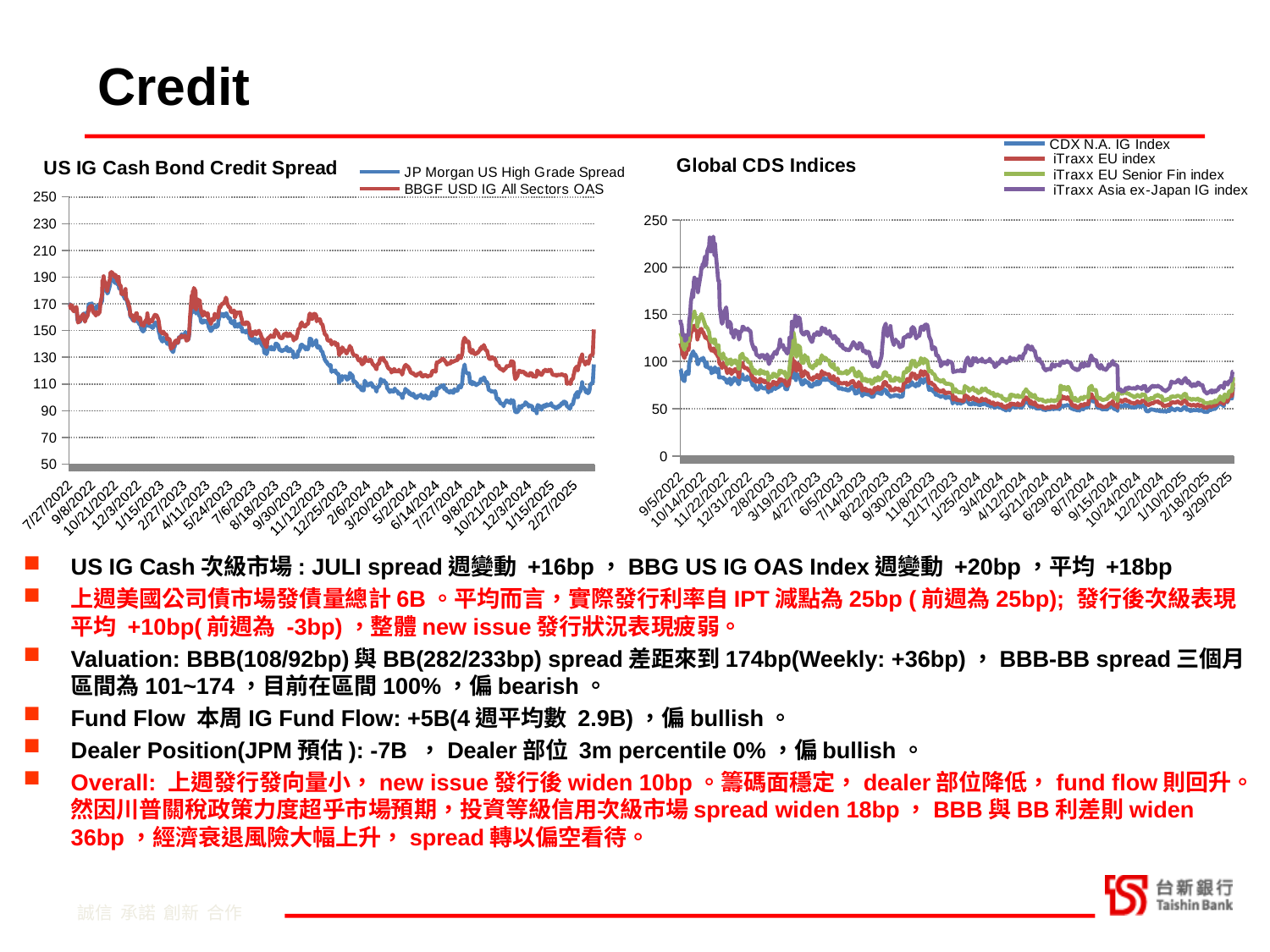

# Credit

### Chart: Global CDS Indices

| Category | CDX N.A. IG Index |  iTraxx EU index |  iTraxx EU Senior Fin index |  iTraxx Asia ex-Japan IG index |
|---|---|---|---|---|
| 45751 | 72.916 | 77.288 | 83.66 | 89.185 |
| 45750 | 66.736 | 68.829 | 73.298 | 89.185 |
| 45749 | 60.823 | 63.596 | 68.62 | 83.637 |
| 45748 | 60.995 | 63.27 | 68.47 | 83.167 |
| 45747 | 61.422 | 63.807 | 69.34 | 79.188 |
| 45744 | 61.224 | 62.301 | 68.064 | 79.188 |
| 45743 | 59.191 | 60.854 | 65.724 | 77.852 |
| 45742 | 57.953 | 58.746 | 63.389 | 75.667 |
| 45741 | 56.89 | 57.569 | 62.061 | 76.188 |
| 45740 | 57.122 | 58.386 | 63.184 | 76.575 |
| 45737 | 59.571 | 60.184 | 65.174 | 78.143 |
| 45736 | 58.139 | 58.758 | 64.07 | 75.813 |
| 45735 | 52.4 | 54.99 | 58.274 | 71.688 |
| 45734 | 54.231 | 55.838 | 59.107 | 73.263 |
| 45733 | 53.965 | 56.236 | 59.739 | 74.071 |
| 45730 | 55.133 | 57.198 | 61.023 | 74.083 |
| 45729 | 57.29 | 58.87 | 63.396 | 73.462 |
| 45728 | 55.495 | 56.308 | 60.167 | 72.538 |
| 45727 | 55.473 | 57.349 | 60.833 | 72.75 |
| 45726 | 54.618 | 56.188 | 59.741 | 70.417 |
| 45723 | 51.503 | 54.92 | 57.65 | 69.472 |
| 45722 | 52.074 | 54.157 | 56.984 | 68.328 |
| 45721 | 49.783 | 53.878 | 57.374 | 68.938 |
| 45720 | 49.776 | 55.05 | 58.848 | 69.298 |
| 45719 | 50.285 | 53.118 | 56.781 | 67.632 |
| 45716 | 49.333 | 53.772 | 57.367 | 69.4 |
| 45715 | 50.128 | 53.097 | 56.836 | 67.292 |
| 45714 | 48.636 | 51.858 | 55.946 | 67.357 |
| 45713 | 48.637 | 53.185 | 57.122 | 69.321 |
| 45712 | 48.745 | 52.751 | 56.667 | 68.191 |
| 45709 | 48.486 | 52.316 | 56.167 | 67.312 |
| 45708 | 46.799 | 52.237 | 56.055 | 67.197 |
| 45707 | 46.613 | 51.745 | 55.966 | 66.03 |
| 45706 | 46.549 | 50.83 | 55.586 | 66.063 |
| 45705 | 46.724 | 51.231 | 56.117 | 67.167 |
| 45702 | 46.724 | 51.194 | 56.123 | 68.55 |
| 45701 | 46.917 | 51.535 | 56.484 | 70.855 |
| 45700 | 47.616 | 52.755 | 58.156 | 71.864 |
| 45699 | 47.959 | 53.142 | 58.614 | 74.893 |
| 45698 | 48.006 | 53.175 | 58.642 | 75.295 |
| 45695 | 48.576 | 53.806 | 59.563 | 74.958 |
| 45694 | 48.02 | 52.73 | 58.476 | 76.045 |
| 45693 | 47.853 | 53.598 | 59.619 | 77.47 |
| 45692 | 48.066 | 53.936 | 60.036 | 76.429 |
| 45691 | 48.931 | 54.57 | 60.793 | 77.842 |
| 45688 | 48.488 | 53.06 | 59.601 | 74.5 |
| 45687 | 48.091 | 53.074 | 59.631 | 74.5 |
| 45686 | 48.453 | 53.702 | 60.192 | 74.5 |
| 45685 | 48.22 | 53.84 | 60.088 | 74.5 |
| 45684 | 48.728 | 54.395 | 60.724 | 76.25 |
| 45681 | 48.017 | 53.221 | 59.357 | 73.708 |
| 45680 | 47.712 | 53.469 | 59.594 | 75.364 |
| 45679 | 48.219 | 53.448 | 59.719 | 74.794 |
| 45678 | 47.47 | 54.127 | 60.522 | 75.557 |
| 45677 | 48.857 | 54.363 | 60.766 | 77.699 |
| 45674 | 48.857 | 54.594 | 60.951 | 79.78 |
| 45673 | 49.316 | 55.468 | 61.827 | 77.345 |
| 45672 | 48.736 | 56.006 | 61.939 | 79.311 |
| 45671 | 50.854 | 58.463 | 65.005 | 80.153 |
| 45670 | 51.792 | 59.164 | 66.007 | 82.667 |
| 45667 | 51.585 | 58.386 | 65.211 | 80.333 |
| 45666 | 50.426 | 57.304 | 63.911 | 80.027 |
| 45665 | 49.904 | 57.446 | 63.767 | 78.208 |
| 45664 | 49.426 | 55.591 | 61.795 | 77.042 |
| 45663 | 48.467 | 55.026 | 61.235 | 76.754 |
| 45660 | 48.693 | 56.674 | 63.402 | 78.109 |
| 45659 | 49.364 | 56.265 | 63.013 | 80.415 |
| 45658 | 49.877 | 57.553 | 63.719 | 80.574 |
| 45657 | 49.877 | 57.553 | 63.719 | 80.574 |
| 45656 | 50.263 | 57.683 | 63.92 | 79.357 |
| 45653 | 49.211 | 56.397 | 62.609 | 77.89 |
| 45652 | 48.254 | 56.538 | 62.711 | 77.804 |
| 45651 | 48.708 | 56.538 | 62.711 | 77.804 |
| 45650 | 48.708 | 56.538 | 62.711 | 77.804 |
| 45649 | 49.634 | 57.018 | 63.265 | 77.443 |
| 45646 | 49.31 | 56.518 | 62.672 | 78.925 |
| 45645 | 51.439 | 56.596 | 62.87 | 76.623 |
| 45644 | 50.396 | 54.108 | 60.677 | 74.816 |
| 45643 | 47.764 | 54.086 | 60.496 | 72.417 |
| 45642 | 47.573 | 53.737 | 60.048 | 71.688 |
| 45639 | 47.903 | 54.189 | 60.481 | 70.103 |
| 45638 | 47.516 | 53.386 | 59.561 | 69.542 |
| 45637 | 46.823 | 53.08 | 59.157 | 69.782 |
| 45636 | 47.33 | 53.545 | 59.646 | 68.566 |
| 45635 | 47.541 | 53.137 | 58.953 | 69.252 |
| 45632 | 47.063 | 52.993 | 58.766 | 70.0 |
| 45631 | 47.287 | 53.78 | 59.668 | 70.373 |
| 45630 | 47.552 | 55.243 | 61.9 | 71.076 |
| 45629 | 47.506 | 56.374 | 63.323 | 71.828 |
| 45628 | 47.276 | 56.379 | 63.417 | 72.574 |
| 45625 | 47.59 | 55.954 | 62.905 | 73.292 |
| 45624 | 48.121 | 57.329 | 64.002 | 73.903 |
| 45623 | 48.121 | 57.722 | 64.686 | 74.4 |
| 45622 | 48.172 | 58.009 | 64.611 | 73.844 |
| 45621 | 47.939 | 57.296 | 63.758 | 73.301 |
| 45618 | 48.523 | 57.553 | 63.721 | 73.907 |
| 45617 | 48.771 | 56.815 | 62.296 | 73.999 |
| 45616 | 49.006 | 56.587 | 61.853 | 73.17 |
| 45615 | 48.921 | 55.862 | 60.947 | 73.64 |
| 45614 | 49.061 | 55.593 | 60.642 | 74.293 |
| 45611 | 49.474 | 56.05 | 61.418 | 72.892 |
| 45610 | 49.034 | 54.776 | 59.982 | 71.978 |
| 45609 | 48.36 | 54.616 | 59.827 | 71.562 |
| 45608 | 48.072 | 55.0 | 60.431 | 70.593 |
| 45607 | 47.171 | 53.776 | 59.211 | 69.774 |
| 45604 | 47.171 | 54.805 | 60.601 | 68.365 |
| 45603 | 47.99 | 54.909 | 60.72 | 69.736 |
| 45602 | 48.902 | 56.574 | 62.509 | 71.45 |
| 45601 | 51.653 | 57.995 | 64.423 | 74.313 |
| 45600 | 53.84 | 58.575 | 64.946 | 73.821 |
| 45597 | 53.047 | 58.207 | 64.85 | 73.786 |
| 45596 | 53.83 | 58.568 | 65.445 | 70.864 |
| 45595 | 52.699 | 57.418 | 64.094 | 70.864 |
| 45594 | 52.169 | 56.808 | 63.301 | 71.772 |
| 45593 | 52.022 | 56.426 | 62.741 | 72.24 |
| 45590 | 52.933 | 56.794 | 63.348 | 72.247 |
| 45589 | 52.546 | 57.313 | 64.154 | 72.56 |
| 45588 | 53.329 | 57.968 | 64.655 | 73.479 |
| 45587 | 52.319 | 57.22 | 64.069 | 72.75 |
| 45586 | 51.944 | 56.6 | 63.373 | 71.276 |
| 45583 | 51.16 | 55.269 | 61.926 | 71.369 |
| 45582 | 51.384 | 55.501 | 62.41 | 71.779 |
| 45581 | 51.202 | 56.311 | 63.503 | 71.94 |
| 45580 | 51.554 | 56.14 | 63.434 | 71.5 |
| 45579 | 51.698 | 55.982 | 63.693 | 71.5 |
| 45576 | 51.698 | 56.718 | 64.566 | 71.709 |
| 45575 | 52.259 | 57.154 | 64.942 | 71.709 |
| 45574 | 52.27 | 57.545 | 65.529 | 72.483 |
| 45573 | 52.857 | 58.405 | 66.256 | 72.662 |
| 45572 | 53.75 | 58.162 | 65.933 | 70.997 |
| 45569 | 52.746 | 58.58 | 66.323 | 72.201 |
| 45568 | 54.062 | 59.924 | 68.065 | 71.588 |
| 45567 | 53.422 | 59.622 | 67.657 | 70.695 |
| 45566 | 54.327 | 59.821 | 68.237 | 68.766 |
| 45565 | 52.768 | 58.879 | 67.148 | 68.766 |
| 45562 | 52.552 | 57.278 | 65.625 | 68.625 |
| 45561 | 52.296 | 57.637 | 66.058 | 68.251 |
| 45560 | 53.216 | 58.967 | 67.276 | 70.184 |
| 45559 | 52.652 | 58.932 | 67.432 | 70.45 |
| 45558 | 52.842 | 58.923 | 66.951 | 70.958 |
| 45555 | 52.267 | 58.289 | 65.478 | 70.0 |
| 45554 | 47.708 | 50.91 | 58.225 | 94.35 |
| 45553 | 49.096 | 53.181 | 60.71 | 96.216 |
| 45552 | 49.517 | 52.664 | 60.203 | 96.216 |
| 45551 | 49.357 | 53.629 | 61.205 | 96.646 |
| 45548 | 49.877 | 53.599 | 61.058 | 96.55 |
| 45547 | 50.797 | 55.466 | 63.181 | 98.846 |
| 45546 | 51.838 | 58.215 | 66.249 | 100.776 |
| 45545 | 52.972 | 56.805 | 64.592 | 98.753 |
| 45544 | 51.618 | 55.493 | 63.37 | 98.038 |
| 45541 | 54.021 | 56.07 | 63.968 | 95.478 |
| 45540 | 51.59 | 55.196 | 62.715 | 95.27 |
| 45539 | 51.999 | 54.454 | 62.121 | 97.198 |
| 45538 | 52.128 | 54.361 | 62.352 | 94.583 |
| 45537 | 49.286 | 52.538 | 60.184 | 93.257 |
| 45534 | 49.286 | 52.483 | 60.29 | 91.084 |
| 45533 | 49.608 | 51.931 | 59.716 | 92.028 |
| 45532 | 49.881 | 52.132 | 59.84 | 92.544 |
| 45531 | 49.207 | 51.708 | 59.26 | 92.277 |
| 45530 | 49.483 | 52.044 | 59.49 | 91.902 |
| 45527 | 49.202 | 52.044 | 59.49 | 95.212 |
| 45526 | 51.194 | 53.362 | 60.907 | 96.563 |
| 45525 | 50.54 | 53.392 | 60.803 | 94.75 |
| 45524 | 51.166 | 53.989 | 61.588 | 92.56 |
| 45523 | 50.765 | 53.091 | 60.543 | 93.563 |
| 45520 | 50.986 | 54.062 | 61.924 | 95.2 |
| 45519 | 52.235 | 55.542 | 62.984 | 98.25 |
| 45518 | 55.345 | 59.217 | 67.618 | 101.071 |
| 45517 | 57.501 | 61.586 | 69.993 | 101.682 |
| 45516 | 59.395 | 61.298 | 69.791 | 101.568 |
| 45513 | 57.702 | 61.9 | 70.186 | 101.07 |
| 45512 | 57.745 | 61.621 | 70.091 | 103.8 |
| 45511 | 61.078 | 61.916 | 70.313 | 101.335 |
| 45510 | 60.071 | 65.352 | 74.361 | 105.45 |
| 45509 | 61.07 | 65.176 | 73.701 | 106.611 |
| 45506 | 58.118 | 63.544 | 72.277 | 99.2 |
| 45505 | 54.639 | 58.525 | 66.579 | 95.75 |
| 45504 | 51.696 | 54.67 | 61.756 | 95.527 |
| 45503 | 52.673 | 55.436 | 62.631 | 96.495 |
| 45502 | 51.743 | 55.002 | 62.602 | 95.5 |
| 45499 | 51.079 | 54.416 | 62.169 | 97.072 |
| 45498 | 52.269 | 55.099 | 62.867 | 98.917 |
| 45497 | 51.556 | 54.599 | 62.644 | 95.602 |
| 45496 | 49.583 | 53.351 | 61.065 | 94.396 |
| 45495 | 49.202 | 52.867 | 60.192 | 96.518 |
| 45492 | 50.777 | 54.372 | 61.893 | 97.6 |
| 45491 | 50.496 | 53.696 | 61.208 | 95.547 |
| 45490 | 49.129 | 53.109 | 60.644 | 93.06 |
| 45489 | 47.999 | 52.217 | 59.34 | 93.123 |
| 45488 | 48.534 | 51.184 | 58.254 | 91.248 |
| 45485 | 48.243 | 51.03 | 58.199 | 91.076 |
| 45484 | 48.651 | 52.316 | 59.629 | 91.09 |
| 45483 | 48.886 | 52.649 | 60.015 | 92.472 |
| 45482 | 49.45 | 53.708 | 61.69 | 91.557 |
| 45481 | 49.014 | 52.097 | 58.721 | 92.273 |
| 45478 | 49.741 | 54.129 | 61.656 | 93.332 |
| 45477 | 50.042 | 53.494 | 61.126 | 94.186 |
| 45476 | 50.042 | 54.376 | 62.308 | 95.276 |
| 45475 | 50.712 | 57.233 | 66.406 | 97.255 |
| 45474 | 52.362 | 57.906 | 67.176 | 99.022 |
| 45471 | 53.473 | 61.121 | 71.976 | 99.022 |
| 45470 | 53.38 | 62.35 | 73.094 | 99.519 |
| 45469 | 54.042 | 62.149 | 72.852 | 99.796 |
| 45468 | 53.931 | 61.08 | 71.361 | 100.657 |
| 45467 | 53.207 | 60.221 | 70.057 | 100.003 |
| 45464 | 53.24 | 62.32 | 73.135 | 98.933 |
| 45463 | 53.343 | 61.042 | 70.873 | 98.504 |
| 45462 | 52.22 | 62.116 | 72.422 | 98.761 |
| 45461 | 52.22 | 60.781 | 70.426 | 100.3 |
| 45460 | 53.011 | 62.984 | 73.007 | 99.868 |
| 45457 | 53.699 | 63.835 | 74.605 | 98.75 |
| 45456 | 50.917 | 56.538 | 66.088 | 95.498 |
| 45455 | 49.348 | 53.173 | 61.265 | 96.75 |
| 45454 | 50.599 | 55.174 | 63.849 | 96.03 |
| 45453 | 50.067 | 52.832 | 60.728 | 96.572 |
| 45450 | 50.07 | 51.375 | 58.44 | 96.572 |
| 45449 | 50.348 | 51.887 | 58.708 | 96.543 |
| 45448 | 49.825 | 51.748 | 58.519 | 95.793 |
| 45447 | 50.686 | 52.511 | 59.024 | 94.689 |
| 45446 | 49.489 | 51.443 | 57.862 | 95.214 |
| 45443 | 49.874 | 52.54 | 59.108 | 97.3 |
| 45442 | 50.676 | 52.184 | 58.662 | 96.0 |
| 45441 | 50.794 | 52.718 | 59.414 | 93.3 |
| 45440 | 49.904 | 51.151 | 58.093 | 91.566 |
| 45439 | 49.25 | 51.07 | 58.157 | 92.12 |
| 45436 | 49.25 | 51.07 | 58.157 | 92.353 |
| 45435 | 50.478 | 51.675 | 58.783 | 91.37 |
| 45434 | 49.613 | 51.082 | 58.139 | 92.098 |
| 45433 | 48.898 | 50.749 | 57.673 | 91.768 |
| 45432 | 48.542 | 50.394 | 57.446 | 90.518 |
| 45429 | 48.895 | 51.049 | 58.147 | 92.479 |
| 45428 | 49.392 | 50.984 | 57.984 | 93.346 |
| 45427 | 49.005 | 51.026 | 57.922 | 97.0 |
| 45426 | 50.365 | 52.747 | 59.89 | 97.0 |
| 45425 | 50.87 | 52.512 | 59.624 | 98.375 |
| 45422 | 50.478 | 52.654 | 59.886 | 100.525 |
| 45421 | 50.152 | 52.454 | 59.437 | 103.142 |
| 45420 | 50.364 | 52.479 | 59.478 | 102.463 |
| 45419 | 50.234 | 52.179 | 59.473 | 100.771 |
| 45418 | 50.111 | 53.4 | 60.739 | 101.333 |
| 45415 | 50.449 | 53.4 | 60.739 | 105.703 |
| 45414 | 51.647 | 55.226 | 62.947 | 108.274 |
| 45413 | 53.003 | 56.815 | 64.713 | 111.691 |
| 45412 | 53.764 | 55.901 | 63.718 | 111.691 |
| 45411 | 51.72 | 54.758 | 62.575 | 111.854 |
| 45408 | 51.962 | 55.398 | 62.739 | 116.013 |
| 45407 | 53.535 | 58.014 | 65.63 | 114.892 |
| 45406 | 53.348 | 57.03 | 64.883 | 112.571 |
| 45405 | 52.432 | 55.499 | 63.086 | 113.625 |
| 45404 | 54.213 | 58.453 | 66.312 | 115.374 |
| 45401 | 56.828 | 60.276 | 68.253 | 117.148 |
| 45400 | 57.468 | 59.986 | 68.206 | 113.55 |
| 45399 | 57.963 | 61.653 | 69.924 | 114.998 |
| 45398 | 57.842 | 62.056 | 70.641 | 115.036 |
| 45397 | 57.365 | 60.396 | 68.939 | 109.75 |
| 45394 | 54.587 | 58.741 | 67.154 | 107.792 |
| 45393 | 52.78 | 56.653 | 64.425 | 105.75 |
| 45392 | 53.011 | 55.03 | 62.604 | 103.1 |
| 45391 | 50.879 | 54.484 | 62.671 | 103.3 |
| 45390 | 51.202 | 54.058 | 62.347 | 104.855 |
| 45387 | 52.685 | 54.682 | 63.305 | 105.606 |
| 45386 | 53.718 | 53.551 | 62.304 | 103.75 |
| 45385 | 52.112 | 54.844 | 63.707 | 103.75 |
| 45384 | 52.719 | 55.937 | 64.386 | 102.7 |
| 45383 | 52.035 | 54.236 | 63.082 | 102.083 |
| 45380 | 51.274 | 54.236 | 63.082 | 102.083 |
| 45379 | 51.274 | 54.236 | 63.082 | 102.083 |
| 45378 | 51.279 | 54.971 | 64.122 | 103.234 |
| 45377 | 53.049 | 55.16 | 64.662 | 102.783 |
| 45376 | 52.517 | 54.881 | 64.35 | 103.234 |
| 45373 | 52.292 | 55.516 | 64.988 | 101.518 |
| 45372 | 50.827 | 53.353 | 62.179 | 100.625 |
| 45371 | 51.315 | 55.521 | 64.798 | 104.75 |
| 45370 | 48.246 | 52.266 | 59.618 | 100.792 |
| 45369 | 49.139 | 52.61 | 59.618 | 100.607 |
| 45366 | 49.949 | 53.201 | 60.268 | 100.482 |
| 45365 | 49.32 | 52.004 | 59.093 | 98.395 |
| 45364 | 48.147 | 50.761 | 58.352 | 99.375 |
| 45363 | 48.475 | 51.735 | 59.633 | 100.285 |
| 45362 | 49.55 | 52.641 | 60.749 | 100.436 |
| 45359 | 49.648 | 51.919 | 60.188 | 100.079 |
| 45358 | 50.08 | 52.701 | 61.074 | 102.614 |
| 45357 | 50.745 | 53.552 | 62.316 | 102.992 |
| 45356 | 51.687 | 54.772 | 63.79 | 102.029 |
| 45355 | 51.054 | 53.865 | 63.089 | 101.2 |
| 45352 | 51.492 | 54.888 | 64.068 | 97.6 |
| 45351 | 52.193 | 55.189 | 64.126 | 98.775 |
| 45350 | 53.025 | 55.654 | 64.908 | 98.513 |
| 45349 | 51.907 | 55.602 | 65.254 | 97.8 |
| 45348 | 52.49 | 55.103 | 64.343 | 95.787 |
| 45345 | 51.492 | 53.991 | 63.157 | 94.25 |
| 45344 | 50.822 | 54.265 | 63.684 | 95.792 |
| 45343 | 52.76 | 56.162 | 66.234 | 98.036 |
| 45342 | 52.945 | 56.735 | 66.943 | 98.737 |
| 45341 | 53.029 | 55.702 | 65.934 | 99.545 |
| 45338 | 53.029 | 55.918 | 66.218 | 100.002 |
| 45337 | 52.336 | 56.675 | 67.139 | 101.935 |
| 45336 | 53.931 | 57.557 | 68.153 | 103.051 |
| 45335 | 55.111 | 58.266 | 68.475 | 100.625 |
| 45334 | 53.489 | 57.335 | 67.566 | 100.625 |
| 45331 | 54.136 | 58.81 | 69.455 | 100.625 |
| 45330 | 55.296 | 59.813 | 70.577 | 100.15 |
| 45329 | 55.465 | 60.232 | 71.686 | 99.2 |
| 45328 | 55.705 | 59.148 | 70.418 | 99.583 |
| 45327 | 55.224 | 59.493 | 70.035 | 100.644 |
| 45324 | 54.604 | 58.953 | 69.306 | 100.144 |
| 45323 | 55.11 | 61.0 | 71.581 | 103.249 |
| 45322 | 56.527 | 60.195 | 70.273 | 100.188 |
| 45321 | 54.161 | 58.3 | 67.421 | 101.396 |
| 45320 | 53.853 | 58.593 | 67.819 | 101.5 |
| 45317 | 54.187 | 57.639 | 66.605 | 100.776 |
| 45316 | 54.595 | 58.336 | 67.484 | 99.643 |
| 45315 | 55.883 | 59.126 | 68.163 | 99.667 |
| 45314 | 55.658 | 60.744 | 70.105 | 101.563 |
| 45313 | 55.114 | 59.111 | 68.701 | 103.5 |
| 45310 | 54.693 | 59.975 | 69.473 | 100.231 |
| 45309 | 55.452 | 60.998 | 70.577 | 103.125 |
| 45308 | 56.611 | 62.422 | 72.594 | 103.79 |
| 45307 | 55.946 | 60.493 | 70.737 | 99.57 |
| 45306 | 54.722 | 60.725 | 71.138 | 96.429 |
| 45303 | 54.722 | 59.626 | 69.984 | 95.889 |
| 45302 | 54.435 | 60.401 | 69.631 | 96.382 |
| 45301 | 55.243 | 59.614 | 68.638 | 100.997 |
| 45300 | 56.469 | 61.954 | 71.435 | 102.25 |
| 45299 | 56.898 | 62.55 | 71.884 | 104.323 |
| 45296 | 59.391 | 63.635 | 73.069 | 100.924 |
| 45295 | 59.972 | 63.549 | 72.923 | 99.346 |
| 45294 | 60.373 | 64.803 | 74.224 | 95.888 |
| 45293 | 58.368 | 61.55 | 71.23 | 89.792 |
| 45292 | 56.67 | 58.105 | 67.042 | 89.917 |
| 45289 | 56.67 | 58.105 | 67.042 | 89.917 |
| 45288 | 55.92 | 58.94 | 67.575 | 90.125 |
| 45287 | 55.28 | 58.679 | 67.226 | 91.56 |
| 45286 | 55.827 | 59.021 | 67.557 | 90.125 |
| 45285 | 56.161 | 59.021 | 67.557 | 90.125 |
| 45282 | 56.161 | 59.021 | 67.557 | 90.125 |
| 45281 | 55.215 | 60.184 | 68.796 | 90.578 |
| 45280 | 58.743 | 60.063 | 68.603 | 89.662 |
| 45279 | 56.827 | 59.28 | 68.176 | 89.858 |
| 45278 | 57.854 | 62.208 | 70.857 | 89.45 |
| 45275 | 57.526 | 60.833 | 69.135 | 89.307 |
| 45274 | 56.559 | 59.65 | 67.754 | 88.7 |
| 45273 | 55.478 | 64.428 | 72.989 | 96.04 |
| 45272 | 59.767 | 66.544 | 75.127 | 98.266 |
| 45271 | 61.378 | 66.922 | 75.523 | 99.483 |
| 45268 | 61.514 | 66.929 | 76.167 | 99.684 |
| 45267 | 62.393 | 66.993 | 76.275 | 100.137 |
| 45266 | 63.023 | 67.184 | 76.418 | 100.05 |
| 45265 | 62.618 | 67.178 | 76.468 | 101.042 |
| 45264 | 62.1 | 66.906 | 76.525 | 97.025 |
| 45261 | 61.21 | 66.219 | 76.292 | 98.33 |
| 45260 | 62.354 | 67.85 | 78.015 | 99.333 |
| 45259 | 62.983 | 66.739 | 77.264 | 98.048 |
| 45258 | 63.106 | 68.53 | 79.653 | 99.375 |
| 45257 | 63.733 | 69.771 | 80.566 | 97.917 |
| 45254 | 63.184 | 68.217 | 78.959 | 96.236 |
| 45253 | 62.6 | 67.771 | 78.661 | 95.01 |
| 45252 | 62.6 | 68.205 | 78.899 | 101.536 |
| 45251 | 63.835 | 69.206 | 80.231 | 99.309 |
| 45250 | 63.698 | 68.519 | 79.561 | 103.383 |
| 45247 | 64.473 | 69.905 | 80.957 | 107.062 |
| 45246 | 65.284 | 71.595 | 82.579 | 106.853 |
| 45245 | 65.32 | 70.908 | 81.378 | 106.761 |
| 45244 | 64.738 | 70.285 | 81.077 | 112.284 |
| 45243 | 67.489 | 74.138 | 85.391 | 114.512 |
| 45240 | 68.038 | 75.678 | 87.186 | 115.397 |
| 45239 | 70.518 | 75.745 | 87.059 | 113.75 |
| 45238 | 69.471 | 75.841 | 87.778 | 112.999 |
| 45237 | 69.742 | 77.597 | 89.732 | 118.414 |
| 45236 | 71.269 | 77.892 | 90.181 | 122.269 |
| 45233 | 69.901 | 77.209 | 89.448 | 126.703 |
| 45232 | 72.111 | 79.14 | 91.56 | 130.563 |
| 45231 | 75.947 | 83.406 | 95.792 | 135.531 |
| 45230 | 79.558 | 85.87 | 98.824 | 138.246 |
| 45229 | 81.213 | 88.241 | 101.255 | 139.309 |
| 45226 | 81.852 | 88.949 | 101.961 | 139.035 |
| 45225 | 80.9 | 89.561 | 103.063 | 138.938 |
| 45224 | 80.6 | 86.807 | 100.187 | 133.786 |
| 45223 | 77.185 | 85.28 | 97.982 | 134.055 |
| 45222 | 79.204 | 87.212 | 100.07 | 136.999 |
| 45219 | 81.268 | 89.975 | 103.714 | 136.999 |
| 45218 | 81.372 | 87.237 | 100.372 | 134.43 |
| 45217 | 78.142 | 85.504 | 98.586 | 129.563 |
| 45216 | 75.376 | 83.812 | 96.772 | 127.219 |
| 45215 | 74.677 | 83.916 | 96.79 | 127.437 |
| 45212 | 76.815 | 84.984 | 97.89 | 126.024 |
| 45211 | 74.788 | 81.493 | 94.48 | 124.499 |
| 45210 | 73.612 | 83.026 | 95.471 | 127.47 |
| 45209 | 74.353 | 82.649 | 95.312 | 129.321 |
| 45208 | 75.317 | 87.109 | 100.787 | 134.64 |
| 45205 | 75.317 | 85.808 | 99.635 | 136.708 |
| 45204 | 78.25 | 87.781 | 101.003 | 134.586 |
| 45203 | 76.818 | 85.886 | 98.496 | 135.688 |
| 45202 | 77.974 | 86.028 | 98.3 | 128.662 |
| 45201 | 74.676 | 82.074 | 93.487 | 126.722 |
| 45198 | 73.869 | 79.215 | 90.221 | 126.722 |
| 45197 | 73.021 | 80.334 | 91.517 | 128.86 |
| 45196 | 74.021 | 81.692 | 93.094 | 127.74 |
| 45195 | 74.448 | 80.769 | 91.768 | 127.723 |
| 45194 | 73.14 | 77.994 | 88.648 | 125.706 |
| 45190 | 72.625 | 77.49 | 88.813 | 125.884 |
| 45189 | 70.16 | 74.508 | 85.604 | 123.625 |
| 45188 | 63.245 | 69.704 | 79.893 | 116.294 |
| 45187 | 63.015 | 69.582 | 79.826 | 117.247 |
| 45184 | 62.991 | 69.11 | 79.601 | 115.136 |
| 45183 | 62.32 | 68.822 | 79.237 | 115.293 |
| 45182 | 63.412 | 70.345 | 81.094 | 116.538 |
| 45181 | 64.31 | 71.506 | 82.43 | 118.933 |
| 45180 | 63.311 | 70.2 | 80.958 | 120.855 |
| 45177 | 64.362 | 70.92 | 81.953 | 121.258 |
| 45176 | 64.244 | 71.97 | 83.036 | 123.5 |
| 45175 | 64.699 | 71.822 | 82.893 | 120.75 |
| 45174 | 64.3 | 69.896 | 80.161 | 121.121 |
| 45173 | 63.372 | 69.438 | 79.467 | 117.477 |
| 45170 | 63.372 | 69.937 | 80.061 | 122.981 |
| 45169 | 63.537 | 70.394 | 81.027 | 129.042 |
| 45168 | 62.599 | 69.411 | 79.699 | 131.544 |
| 45167 | 62.721 | 69.888 | 79.989 | 137.739 |
| 45166 | 63.986 | 73.849 | 84.484 | 132.548 |
| 45163 | 65.23 | 73.849 | 84.484 | 133.945 |
| 45162 | 67.685 | 74.536 | 85.14 | 126.868 |
| 45161 | 65.573 | 74.545 | 85.035 | 129.483 |
| 45160 | 69.069 | 76.807 | 87.49 | 132.534 |
| 45159 | 69.587 | 78.378 | 88.953 | 140.214 |
| 45156 | 70.641 | 78.126 | 88.539 | 135.411 |
| 45155 | 70.424 | 76.487 | 86.578 | 130.057 |
| 45154 | 68.985 | 74.175 | 83.845 | 121.978 |
| 45153 | 67.502 | 73.253 | 83.256 | 116.337 |
| 45152 | 65.7 | 71.88 | 82.006 | 106.197 |
| 45149 | 66.061 | 71.562 | 81.574 | 99.65 |
| 45148 | 66.783 | 70.23 | 80.19 | 97.578 |
| 45147 | 67.331 | 72.493 | 82.49 | 95.431 |
| 45146 | 67.702 | 73.165 | 83.672 | 95.095 |
| 45145 | 66.716 | 71.2 | 80.406 | 94.197 |
| 45142 | 68.078 | 70.17 | 79.617 | 95.464 |
| 45141 | 67.191 | 72.029 | 82.062 | 99.542 |
| 45140 | 66.494 | 71.814 | 81.966 | 97.275 |
| 45139 | 64.346 | 69.384 | 79.325 | 95.599 |
| 45138 | 62.845 | 67.592 | 77.526 | 95.027 |
| 45135 | 62.546 | 66.442 | 76.461 | 98.701 |
| 45134 | 64.953 | 67.422 | 78.166 | 101.875 |
| 45133 | 63.527 | 69.54 | 80.544 | 104.955 |
| 45132 | 64.728 | 69.76 | 80.67 | 105.75 |
| 45131 | 64.815 | 69.6 | 80.407 | 110.008 |
| 45128 | 65.156 | 68.916 | 78.934 | 110.547 |
| 45127 | 65.743 | 70.464 | 81.115 | 109.683 |
| 45126 | 65.746 | 69.118 | 79.297 | 108.738 |
| 45125 | 65.297 | 69.524 | 79.762 | 109.493 |
| 45124 | 66.148 | 71.539 | 81.82 | 111.426 |
| 45121 | 67.051 | 70.529 | 81.046 | 110.895 |
| 45120 | 65.015 | 69.921 | 80.295 | 111.076 |
| 45119 | 63.484 | 69.226 | 79.506 | 115.247 |
| 45118 | 65.918 | 72.457 | 83.214 | 117.341 |
| 45117 | 68.05 | 75.416 | 86.412 | 118.743 |
| 45114 | 70.001 | 76.744 | 88.066 | 119.628 |
| 45113 | 70.769 | 78.323 | 89.484 | 115.844 |
| 45112 | 68.812 | 74.694 | 85.34 | 114.041 |
| 45111 | 66.526 | 73.32 | 84.171 | 113.754 |
| 45110 | 66.526 | 73.289 | 84.35 | 113.889 |
| 45107 | 66.073 | 73.793 | 85.28 | 117.509 |
| 45106 | 68.99 | 76.304 | 88.931 | 118.961 |
| 45105 | 69.529 | 77.276 | 89.953 | 119.197 |
| 45104 | 70.968 | 78.286 | 91.207 | 120.779 |
| 45103 | 73.568 | 79.444 | 93.08 | 119.5 |
| 45100 | 72.347 | 78.708 | 92.368 | 115.775 |
| 45099 | 71.145 | 77.339 | 90.29 | 113.946 |
| 45098 | 71.019 | 77.254 | 90.243 | 113.946 |
| 45097 | 69.939 | 76.317 | 89.312 | 112.301 |
| 45096 | 69.412 | 76.125 | 88.475 | 111.959 |
| 45093 | 69.412 | 75.337 | 86.976 | 112.701 |
| 45092 | 70.438 | 77.614 | 90.225 | 113.058 |
| 45091 | 71.126 | 76.931 | 89.41 | 112.261 |
| 45090 | 70.071 | 76.761 | 88.219 | 113.841 |
| 45089 | 70.684 | 77.585 | 88.508 | 113.536 |
| 45086 | 70.535 | 76.922 | 87.673 | 114.389 |
| 45085 | 70.705 | 76.906 | 87.846 | 117.319 |
| 45084 | 71.893 | 77.091 | 87.458 | 117.954 |
| 45083 | 71.179 | 76.753 | 87.792 | 117.456 |
| 45082 | 71.954 | 77.756 | 88.725 | 116.769 |
| 45079 | 71.249 | 77.057 | 87.613 | 119.864 |
| 45078 | 73.683 | 79.741 | 90.015 | 123.446 |
| 45077 | 75.528 | 82.101 | 92.964 | 122.952 |
| 45076 | 74.174 | 80.471 | 91.366 | 120.031 |
| 45075 | 75.348 | 80.366 | 91.572 | 124.478 |
| 45072 | 75.348 | 80.366 | 91.572 | 127.131 |
| 45071 | 77.383 | 82.982 | 94.913 | 127.131 |
| 45070 | 79.485 | 84.691 | 97.673 | 125.833 |
| 45069 | 78.468 | 81.64 | 93.84 | 124.071 |
| 45068 | 76.845 | 81.499 | 94.131 | 126.486 |
| 45065 | 79.475 | 82.501 | 95.836 | 127.236 |
| 45064 | 79.642 | 83.481 | 96.875 | 130.391 |
| 45063 | 80.426 | 86.256 | 100.374 | 132.584 |
| 45062 | 83.533 | 86.419 | 101.3 | 130.291 |
| 45061 | 80.884 | 86.466 | 101.351 | 129.4 |
| 45058 | 80.845 | 86.489 | 101.565 | 130.092 |
| 45057 | 80.918 | 87.096 | 103.937 | 130.653 |
| 45056 | 80.425 | 86.914 | 103.11 | 134.854 |
| 45055 | 82.353 | 88.079 | 104.375 | 134.71 |
| 45054 | 81.253 | 86.332 | 102.709 | 131.833 |
| 45051 | 80.495 | 86.332 | 102.709 | 135.734 |
| 45050 | 83.276 | 90.026 | 106.86 | 135.875 |
| 45049 | 81.587 | 86.359 | 103.326 | 133.287 |
| 45048 | 79.771 | 86.552 | 103.67 | 129.178 |
| 45047 | 77.347 | 82.75 | 98.089 | 128.583 |
| 45044 | 75.652 | 82.75 | 98.089 | 128.583 |
| 45043 | 76.038 | 84.101 | 99.368 | 131.046 |
| 45042 | 78.991 | 85.971 | 101.227 | 131.23 |
| 45041 | 78.081 | 84.513 | 98.372 | 128.63 |
| 45040 | 75.587 | 82.957 | 95.728 | 128.532 |
| 45037 | 76.032 | 83.385 | 96.126 | 129.2 |
| 45036 | 76.98 | 83.484 | 96.144 | 126.667 |
| 45035 | 75.106 | 81.1 | 92.74 | 124.237 |
| 45034 | 73.643 | 80.793 | 92.778 | 121.392 |
| 45033 | 73.57 | 81.973 | 94.494 | 120.857 |
| 45030 | 73.935 | 81.608 | 94.586 | 123.815 |
| 45029 | 74.815 | 83.071 | 96.754 | 126.267 |
| 45028 | 77.465 | 83.19 | 97.644 | 127.05 |
| 45027 | 76.663 | 84.536 | 99.877 | 129.961 |
| 45026 | 78.268 | 87.944 | 104.32 | 131.557 |
| 45023 | 77.83 | 87.944 | 104.32 | 131.557 |
| 45022 | 79.239 | 87.944 | 104.32 | 131.557 |
| 45021 | 80.625 | 90.07 | 107.019 | 128.777 |
| 45020 | 78.462 | 87.446 | 102.777 | 128.777 |
| 45019 | 76.274 | 85.361 | 98.677 | 128.438 |
| 45016 | 75.745 | 84.357 | 98.93 | 130.667 |
| 45015 | 77.595 | 87.638 | 102.573 | 132.25 |
| 45014 | 79.351 | 90.042 | 106.61 | 138.893 |
| 45013 | 83.777 | 95.515 | 114.895 | 142.98 |
| 45012 | 83.055 | 95.935 | 115.917 | 146.716 |
| 45009 | 84.874 | 97.971 | 117.207 | 146.771 |
| 45008 | 86.881 | 94.449 | 114.66 | 139.419 |
| 45007 | 83.559 | 90.09 | 105.065 | 137.099 |
| 45006 | 80.28 | 91.315 | 107.723 | 143.192 |
| 45005 | 88.705 | 98.774 | 117.33 | 148.833 |
| 45002 | 88.001 | 100.91 | 130.554 | 136.637 |
| 45001 | 82.891 | 98.503 | 122.491 | 139.5 |
| 45000 | 88.649 | 104.155 | 132.046 | 133.214 |
| 44999 | 85.035 | 89.612 | 105.863 | 142.333 |
| 44998 | 90.775 | 92.45 | 109.727 | 125.264 |
| 44995 | 82.937 | 81.49 | 93.414 | 125.441 |
| 44994 | 78.747 | 75.983 | 85.478 | 115.191 |
| 44993 | 74.343 | 76.121 | 85.204 | 113.825 |
| 44992 | 73.299 | 75.529 | 84.361 | 108.659 |
| 44991 | 70.596 | 74.329 | 82.867 | 108.601 |
| 44988 | 70.861 | 76.891 | 85.785 | 111.714 |
| 44987 | 74.772 | 80.178 | 89.223 | 114.495 |
| 44986 | 75.551 | 79.589 | 88.347 | 112.174 |
| 44985 | 76.388 | 79.456 | 88.163 | 115.079 |
| 44984 | 75.5 | 79.223 | 88.131 | 117.585 |
| 44981 | 76.816 | 81.183 | 90.212 | 115.999 |
| 44980 | 74.345 | 80.121 | 88.339 | 117.827 |
| 44979 | 76.209 | 80.902 | 90.048 | 123.311 |
| 44978 | 77.028 | 81.554 | 90.479 | 119.469 |
| 44977 | 72.865 | 78.083 | 86.352 | 114.764 |
| 44974 | 72.865 | 77.854 | 85.614 | 111.444 |
| 44973 | 73.172 | 75.472 | 83.544 | 107.933 |
| 44972 | 70.999 | 75.926 | 84.896 | 109.6 |
| 44971 | 71.047 | 77.184 | 85.403 | 108.821 |
| 44970 | 71.314 | 77.802 | 86.751 | 110.313 |
| 44967 | 72.768 | 78.601 | 87.106 | 106.95 |
| 44966 | 70.959 | 75.257 | 83.393 | 104.155 |
| 44965 | 69.922 | 76.216 | 84.576 | 103.524 |
| 44964 | 68.647 | 75.362 | 84.213 | 105.498 |
| 44963 | 70.074 | 75.019 | 84.207 | 102.402 |
| 44960 | 69.037 | 72.179 | 80.88 | 97.35 |
| 44959 | 67.285 | 72.178 | 80.368 | 99.574 |
| 44958 | 68.687 | 78.133 | 86.899 | 105.571 |
| 44957 | 71.331 | 79.405 | 88.511 | 107.613 |
| 44956 | 73.602 | 79.603 | 88.867 | 104.365 |
| 44953 | 71.475 | 77.862 | 87.159 | 103.021 |
| 44952 | 71.326 | 78.391 | 87.221 | 104.024 |
| 44951 | 71.595 | 80.078 | 89.667 | 106.833 |
| 44950 | 71.645 | 78.892 | 88.199 | 106.833 |
| 44949 | 72.104 | 78.72 | 87.856 | 106.833 |
| 44946 | 74.073 | 81.463 | 90.7 | 106.833 |
| 44945 | 76.079 | 81.629 | 90.869 | 104.273 |
| 44944 | 73.59 | 77.884 | 86.667 | 104.21 |
| 44943 | 71.841 | 78.481 | 87.438 | 105.791 |
| 44942 | 70.464 | 79.664 | 88.888 | 106.064 |
| 44939 | 70.464 | 79.427 | 88.484 | 107.001 |
| 44938 | 70.787 | 78.277 | 87.124 | 109.015 |
| 44937 | 72.247 | 80.344 | 89.105 | 113.615 |
| 44936 | 74.746 | 82.097 | 91.017 | 115.125 |
| 44935 | 74.598 | 79.713 | 87.764 | 112.427 |
| 44932 | 74.576 | 81.903 | 90.154 | 117.441 |
| 44931 | 78.734 | 86.388 | 94.465 | 119.423 |
| 44930 | 78.486 | 84.796 | 93.249 | 122.424 |
| 44929 | 80.235 | 88.455 | 96.989 | 130.068 |
| 44928 | 81.875 | 90.447 | 99.249 | 133.002 |
| 44925 | 81.875 | 90.447 | 99.249 | 133.002 |
| 44924 | 81.744 | 92.132 | 100.258 | 135.141 |
| 44923 | 84.222 | 92.554 | 101.146 | 134.354 |
| 44922 | 80.6 | 93.051 | 102.885 | 134.25 |
| 44918 | 80.932 | 93.051 | 102.885 | 134.25 |
| 44917 | 82.665 | 95.154 | 104.895 | 136.346 |
| 44916 | 81.252 | 94.306 | 103.71 | 136.904 |
| 44915 | 86.428 | 98.862 | 108.41 | 137.0 |
| 44914 | 85.002 | 98.042 | 107.631 | 132.778 |
| 44911 | 83.167 | 96.547 | 106.126 | 131.165 |
| 44910 | 80.484 | 89.746 | 99.113 | 126.143 |
| 44909 | 76.002 | 83.372 | 92.329 | 123.333 |
| 44908 | 75.952 | 84.286 | 92.599 | 128.643 |
| 44907 | 77.996 | 89.233 | 97.483 | 131.944 |
| 44904 | 80.519 | 89.343 | 98.229 | 131.883 |
| 44903 | 81.679 | 92.264 | 101.457 | 133.429 |
| 44902 | 82.174 | 91.714 | 101.074 | 133.0 |
| 44901 | 82.853 | 91.446 | 100.996 | 129.143 |
| 44900 | 80.18 | 89.78 | 99.286 | 125.286 |
| 44897 | 77.699 | 87.758 | 97.801 | 132.2 |
| 44896 | 76.914 | 86.697 | 96.685 | 129.682 |
| 44895 | 75.621 | 91.364 | 102.35 | 139.865 |
| 44894 | 81.108 | 90.998 | 100.443 | 140.765 |
| 44893 | 82.025 | 91.983 | 102.059 | 142.316 |
| 44890 | 77.999 | 89.259 | 99.208 | 136.506 |
| 44889 | 77.484 | 87.668 | 96.994 | 140.929 |
| 44888 | 77.484 | 89.656 | 98.892 | 152.636 |
| 44887 | 79.786 | 92.3 | 101.853 | 157.636 |
| 44886 | 81.447 | 94.803 | 103.875 | 155.533 |
| 44883 | 81.827 | 94.525 | 103.628 | 152.618 |
| 44882 | 83.214 | 98.703 | 108.713 | 149.379 |
| 44881 | 82.997 | 96.116 | 105.719 | 141.597 |
| 44880 | 82.701 | 93.053 | 102.825 | 140.156 |
| 44879 | 83.409 | 95.937 | 105.663 | 142.8 |
| 44876 | 83.052 | 97.732 | 107.069 | 158.5 |
| 44875 | 83.052 | 99.572 | 108.545 | 186.016 |
| 44874 | 92.344 | 107.633 | 117.229 | 185.024 |
| 44873 | 88.736 | 105.044 | 114.226 | 189.361 |
| 44872 | 88.456 | 106.872 | 115.168 | 197.083 |
| 44869 | 90.036 | 109.163 | 118.729 | 216.191 |
| 44868 | 94.064 | 113.627 | 123.585 | 225.083 |
| 44867 | 91.084 | 110.929 | 120.662 | 212.928 |
| 44866 | 88.675 | 110.716 | 119.569 | 227.2 |
| 44865 | 90.27 | 113.993 | 123.443 | 232.533 |
| 44862 | 87.584 | 111.545 | 120.689 | 223.258 |
| 44861 | 93.695 | 113.254 | 122.132 | 216.8 |
| 44860 | 92.323 | 113.425 | 122.857 | 220.493 |
| 44859 | 92.513 | 116.358 | 126.211 | 231.635 |
| 44858 | 93.139 | 121.588 | 131.288 | 222.188 |
| 44855 | 94.298 | 125.058 | 135.739 | 217.45 |
| 44854 | 99.044 | 124.916 | 135.888 | 211.73 |
| 44853 | 96.701 | 126.252 | 137.469 | 202.875 |
| 44852 | 94.427 | 124.909 | 136.515 | 201.843 |
| 44851 | 98.563 | 126.245 | 139.255 | 211.2 |
| 44848 | 104.056 | 131.288 | 144.94 | 201.401 |
| 44847 | 101.121 | 130.546 | 146.45 | 203.607 |
| 44846 | 102.555 | 132.777 | 148.262 | 198.571 |
| 44845 | 103.256 | 134.654 | 150.434 | 200.475 |
| 44844 | 101.535 | 134.825 | 148.857 | 193.417 |
| 44841 | 101.535 | 131.976 | 145.825 | 182.268 |
| 44840 | 98.465 | 126.526 | 141.124 | 178.75 |
| 44839 | 97.116 | 126.82 | 142.72 | 173.571 |
| 44838 | 97.995 | 123.391 | 137.035 | 187.178 |
| 44837 | 104.244 | 132.276 | 146.478 | 187.178 |
| 44834 | 107.837 | 133.81 | 147.668 | 181.656 |
| 44833 | 107.569 | 138.233 | 153.128 | 189.017 |
| 44832 | 106.144 | 135.288 | 147.949 | 184.975 |
| 44831 | 110.984 | 137.689 | 150.683 | 168.607 |
| 44830 | 109.723 | 134.04 | 146.842 | 176.25 |
| 44827 | 105.851 | 130.035 | 141.858 | 163.933 |
| 44826 | 102.32 | 125.831 | 137.649 | 153.978 |
| 44825 | 100.454 | 122.371 | 133.869 | 147.215 |
| 44824 | 98.236 | 121.111 | 131.873 | 142.833 |
| 44823 | 86.799 | 112.428 | 121.912 | 128.547 |
| 44820 | 89.177 | 112.428 | 121.912 | 128.344 |
| 44819 | 89.164 | 108.023 | 116.923 | 123.107 |
| 44818 | 85.315 | 106.858 | 116.338 | 127.143 |
| 44817 | 85.921 | 108.485 | 117.445 | 122.281 |
| 44816 | 79.166 | 103.762 | 112.496 | 128.179 |
| 44813 | 81.016 | 107.519 | 117.004 | 128.179 |
| 44812 | 83.744 | 111.471 | 121.83 | 133.278 |
| 44811 | 85.539 | 114.136 | 125.891 | 139.25 |
| 44810 | 90.985 | 116.981 | 128.806 | 140.25 |
| 44809 | 91.981 | 119.333 | 130.302 | 144.321 |

### Chart: US IG Cash Bond Credit Spread

| Category | JP Morgan US High Grade Spread | BBGF USD IG All Sectors OAS |
|---|---|---|
| 45751 | 124.7 | 150.875 |
| 45750 | 117.6 | 141.515 |
| 45749 | 110.9 | 132.297 |
| 45748 | 110.8 | 131.788 |
| 45747 | 110.6 | 131.717 |
| 45744 | 109.0 | 130.907 |
| 45743 | 105.6 | 128.064 |
| 45742 | 104.2 | 127.85 |
| 45741 | 103.5 | 125.24 |
| 45740 | 103.1 | 125.631 |
| 45737 | 105.7 | 126.746 |
| 45736 | 103.8 | 125.705 |
| 45735 | 105.8 | 124.43 |
| 45734 | 106.2 | 126.1 |
| 45733 | 107.0 | 126.318 |
| 45730 | 107.7 | 127.684 |
| 45729 | 111.4 | 132.125 |
| 45728 | 107.6 | 129.784 |
| 45727 | 107.3 | 130.258 |
| 45726 | 104.7 | 129.108 |
| 45723 | 103.5 | 123.607 |
| 45722 | 101.5 | 123.205 |
| 45721 | 99.9 | 120.072 |
| 45720 | 104.1 | 121.963 |
| 45719 | 103.2 | 123.04 |
| 45716 | 101.7 | 121.563 |
| 45715 | 99.4 | 120.135 |
| 45714 | 99.0 | 117.817 |
| 45713 | 97.3 | 116.902 |
| 45712 | 94.9 | 113.856 |
| 45709 | 94.6 | 113.6 |
| 45708 | 93.6 | 111.159 |
| 45707 | 92.0 | 110.037 |
| 45706 | 91.5 | 110.536 |
| 45702 | 93.1 | 111.266 |
| 45701 | 93.1 | 110.041 |
| 45700 | 94.0 | 111.163 |
| 45699 | 96.2 | 115.567 |
| 45698 | 96.3 | 116.62 |
| 45695 | 96.9 | 116.2 |
| 45694 | 96.6 | 116.694 |
| 45693 | 95.2 | 116.783 |
| 45692 | 94.9 | 117.477 |
| 45691 | 95.8 | 117.339 |
| 45688 | 93.7 | 116.826 |
| 45687 | 93.4 | 116.56 |
| 45686 | 93.9 | 116.843 |
| 45685 | 92.5 | 116.904 |
| 45684 | 93.4 | 116.954 |
| 45681 | 91.8 | 116.082 |
| 45680 | 92.1 | 116.857 |
| 45679 | 91.8 | 117.031 |
| 45678 | 92.9 | 116.609 |
| 45674 | 93.2 | 116.994 |
| 45673 | 93.7 | 117.794 |
| 45672 | 94.1 | 118.593 |
| 45671 | 95.7 | 119.789 |
| 45670 | 94.8 | 120.726 |
| 45667 | 94.3 | 119.727 |
| 45666 | 93.7 | 120.651 |
| 45665 | 93.9 | 119.553 |
| 45664 | 94.1 | 119.942 |
| 45663 | 94.9 | 119.571 |
| 45660 | 93.0 | 120.714 |
| 45659 | 94.3 | 119.704 |
| 45657 | 92.9 | 119.896 |
| 45656 | 93.8 | 118.667 |
| 45653 | 90.7 | 116.765 |
| 45652 | 92.4 | 116.95 |
| 45650 | 92.8 | 117.519 |
| 45649 | 93.6 | 118.459 |
| 45646 | 94.3 | 119.626 |
| 45645 | 93.1 | 120.101 |
| 45644 | 88.1 | 116.19 |
| 45643 | 91.1 | 115.948 |
| 45642 | 90.6 | 115.296 |
| 45639 | 90.3 | 116.258 |
| 45638 | 90.5 | 116.038 |
| 45637 | 90.5 | 115.54 |
| 45636 | 92.5 | 117.235 |
| 45635 | 93.6 | 117.809 |
| 45632 | 93.6 | 118.246 |
| 45631 | 94.2 | 117.049 |
| 45630 | 93.4 | 116.322 |
| 45629 | 93.1 | 116.206 |
| 45628 | 94.3 | 116.636 |
| 45625 | 95.6 | 116.613 |
| 45623 | 96.3 | 118.329 |
| 45622 | 94.9 | 117.385 |
| 45621 | 94.3 | 118.384 |
| 45618 | 94.0 | 119.469 |
| 45617 | 93.8 | 119.273 |
| 45616 | 92.8 | 119.446 |
| 45615 | 92.2 | 118.721 |
| 45614 | 92.0 | 119.407 |
| 45611 | 93.5 | 120.038 |
| 45610 | 90.2 | 118.825 |
| 45609 | 89.7 | 118.69 |
| 45608 | 89.0 | 116.016 |
| 45604 | 88.9 | 113.674 |
| 45603 | 90.7 | 115.548 |
| 45602 | 92.4 | 118.364 |
| 45601 | 96.7 | 125.278 |
| 45600 | 97.7 | 126.852 |
| 45597 | 96.6 | 126.901 |
| 45596 | 98.1 | 127.129 |
| 45595 | 95.5 | 123.659 |
| 45594 | 96.8 | 124.387 |
| 45593 | 96.0 | 123.773 |
| 45590 | 96.9 | 123.269 |
| 45589 | 97.6 | 123.63 |
| 45588 | 97.1 | 123.322 |
| 45587 | 97.7 | 122.485 |
| 45586 | 96.3 | 121.721 |
| 45583 | 95.3 | 120.979 |
| 45582 | 93.3 | 119.824 |
| 45581 | 95.0 | 119.89 |
| 45580 | 95.2 | 121.075 |
| 45576 | 95.4 | 121.098 |
| 45575 | 96.9 | 122.052 |
| 45574 | 96.6 | 121.676 |
| 45573 | 99.0 | 123.744 |
| 45572 | 97.9 | 123.484 |
| 45569 | 99.0 | 123.573 |
| 45568 | 101.1 | 126.666 |
| 45567 | 103.4 | 127.03 |
| 45566 | 104.8 | 128.858 |
| 45565 | 104.0 | 128.672 |
| 45562 | 104.3 | 129.494 |
| 45561 | 104.6 | 129.951 |
| 45560 | 104.2 | 130.053 |
| 45559 | 104.4 | 128.956 |
| 45558 | 105.0 | 128.718 |
| 45555 | 105.4 | 128.812 |
| 45554 | 105.5 | 130.008 |
| 45553 | 108.0 | 131.265 |
| 45552 | 109.7 | 132.987 |
| 45551 | 111.5 | 134.952 |
| 45548 | 111.8 | 135.571 |
| 45547 | 113.1 | 137.405 |
| 45546 | 114.3 | 137.95 |
| 45545 | 115.0 | 139.249 |
| 45544 | 113.1 | 137.591 |
| 45541 | 113.0 | 137.928 |
| 45540 | 113.8 | 135.767 |
| 45539 | 113.4 | 137.237 |
| 45538 | 111.1 | 136.045 |
| 45534 | 110.1 | 133.428 |
| 45533 | 109.7 | 133.725 |
| 45532 | 109.8 | 133.159 |
| 45531 | 109.1 | 132.768 |
| 45530 | 109.4 | 132.242 |
| 45527 | 111.0 | 132.614 |
| 45526 | 110.1 | 133.445 |
| 45525 | 110.9 | 134.066 |
| 45524 | 111.7 | 135.672 |
| 45523 | 109.7 | 133.164 |
| 45520 | 112.0 | 134.113 |
| 45519 | 110.8 | 134.179 |
| 45518 | 115.3 | 137.321 |
| 45517 | 118.1 | 140.873 |
| 45516 | 117.9 | 141.946 |
| 45513 | 118.1 | 141.186 |
| 45512 | 119.0 | 141.535 |
| 45511 | 119.0 | 143.888 |
| 45510 | 121.5 | 142.684 |
| 45509 | 124.6 | 144.703 |
| 45506 | 119.4 | 141.361 |
| 45505 | 113.8 | 134.033 |
| 45504 | 109.7 | 131.596 |
| 45503 | 108.8 | 131.199 |
| 45502 | 107.4 | 129.343 |
| 45499 | 108.2 | 130.34 |
| 45498 | 108.5 | 131.254 |
| 45497 | 106.7 | 130.506 |
| 45496 | 105.4 | 128.202 |
| 45495 | 104.7 | 127.677 |
| 45492 | 105.1 | 127.788 |
| 45491 | 104.9 | 127.167 |
| 45490 | 106.2 | 127.161 |
| 45489 | 105.2 | 127.096 |
| 45488 | 103.3 | 126.739 |
| 45485 | 104.1 | 126.346 |
| 45484 | 104.9 | 127.374 |
| 45483 | 104.8 | 125.549 |
| 45482 | 104.4 | 125.612 |
| 45481 | 103.5 | 125.132 |
| 45478 | 104.5 | 125.473 |
| 45476 | 104.6 | 124.434 |
| 45475 | 105.2 | 125.428 |
| 45474 | 106.6 | 126.189 |
| 45471 | 106.3 | 127.811 |
| 45470 | 109.2 | 128.539 |
| 45469 | 109.0 | 128.049 |
| 45468 | 107.6 | 128.953 |
| 45467 | 108.4 | 128.551 |
| 45464 | 108.6 | 127.576 |
| 45463 | 107.3 | 127.028 |
| 45461 | 107.4 | 126.942 |
| 45460 | 106.4 | 126.126 |
| 45457 | 106.5 | 126.195 |
| 45456 | 103.1 | 123.86 |
| 45455 | 101.4 | 119.089 |
| 45454 | 103.0 | 120.623 |
| 45453 | 101.4 | 119.566 |
| 45450 | 102.2 | 119.242 |
| 45449 | 103.8 | 119.922 |
| 45448 | 103.6 | 119.154 |
| 45447 | 102.2 | 117.859 |
| 45446 | 100.7 | 116.181 |
| 45443 | 98.9 | 116.133 |
| 45442 | 99.9 | 116.122 |
| 45441 | 100.2 | 116.187 |
| 45440 | 98.9 | 115.45 |
| 45436 | 101.3 | 116.74 |
| 45435 | 101.4 | 116.654 |
| 45434 | 101.0 | 116.758 |
| 45433 | 100.2 | 116.402 |
| 45432 | 99.5 | 115.506 |
| 45429 | 100.5 | 115.83 |
| 45428 | 100.9 | 116.522 |
| 45427 | 102.2 | 117.945 |
| 45426 | 101.5 | 118.601 |
| 45425 | 101.4 | 117.988 |
| 45422 | 100.9 | 117.453 |
| 45421 | 101.1 | 117.616 |
| 45420 | 100.0 | 116.58 |
| 45419 | 99.6 | 116.521 |
| 45418 | 99.4 | 116.104 |
| 45415 | 100.7 | 117.05 |
| 45414 | 101.6 | 117.068 |
| 45413 | 102.8 | 118.156 |
| 45412 | 101.1 | 117.611 |
| 45411 | 101.8 | 118.244 |
| 45408 | 101.8 | 118.53 |
| 45407 | 103.5 | 119.809 |
| 45406 | 102.9 | 121.345 |
| 45405 | 102.6 | 120.901 |
| 45404 | 104.3 | 122.537 |
| 45401 | 105.2 | 123.64 |
| 45400 | 105.1 | 123.592 |
| 45399 | 105.8 | 124.401 |
| 45398 | 106.4 | 123.894 |
| 45397 | 103.6 | 123.631 |
| 45394 | 102.8 | 120.284 |
| 45393 | 99.5 | 118.226 |
| 45392 | 99.8 | 117.004 |
| 45391 | 102.2 | 118.816 |
| 45390 | 101.7 | 118.83 |
| 45387 | 102.9 | 119.715 |
| 45386 | 102.5 | 120.723 |
| 45385 | 102.8 | 119.262 |
| 45384 | 104.0 | 119.596 |
| 45383 | 104.4 | 119.511 |
| 45379 | 105.4 | 119.5 |
| 45378 | 106.7 | 120.805 |
| 45377 | 105.5 | 121.282 |
| 45376 | 104.3 | 119.299 |
| 45373 | 104.7 | 119.431 |
| 45372 | 104.4 | 118.573 |
| 45371 | 105.4 | 120.693 |
| 45370 | 105.0 | 120.633 |
| 45369 | 104.0 | 121.14 |
| 45366 | 105.9 | 121.797 |
| 45365 | 106.5 | 123.076 |
| 45364 | 106.8 | 123.432 |
| 45363 | 109.4 | 124.773 |
| 45362 | 110.7 | 126.049 |
| 45359 | 111.7 | 127.055 |
| 45358 | 112.7 | 128.125 |
| 45357 | 112.3 | 128.768 |
| 45356 | 112.7 | 129.672 |
| 45355 | 111.7 | 127.986 |
| 45352 | 113.7 | 129.281 |
| 45351 | 110.4 | 128.658 |
| 45350 | 109.7 | 127.872 |
| 45349 | 108.1 | 125.124 |
| 45348 | 108.1 | 125.669 |
| 45345 | 106.9 | 123.88 |
| 45344 | 104.3 | 120.982 |
| 45343 | 105.4 | 121.447 |
| 45342 | 107.0 | 122.692 |
| 45338 | 108.3 | 124.505 |
| 45337 | 107.8 | 124.473 |
| 45336 | 109.7 | 125.983 |
| 45335 | 109.9 | 126.17 |
| 45334 | 110.7 | 128.109 |
| 45331 | 110.3 | 128.106 |
| 45330 | 109.5 | 127.811 |
| 45329 | 109.0 | 127.08 |
| 45328 | 109.4 | 127.395 |
| 45327 | 108.9 | 127.312 |
| 45324 | 111.2 | 127.869 |
| 45323 | 111.6 | 130.021 |
| 45322 | 112.5 | 129.897 |
| 45321 | 108.3 | 126.366 |
| 45320 | 105.2 | 125.678 |
| 45317 | 105.4 | 124.686 |
| 45316 | 105.4 | 125.335 |
| 45315 | 106.3 | 126.502 |
| 45314 | 108.1 | 128.7 |
| 45313 | 107.2 | 127.379 |
| 45310 | 108.7 | 127.787 |
| 45309 | 108.1 | 128.757 |
| 45308 | 110.2 | 130.396 |
| 45307 | 110.4 | 131.156 |
| 45303 | 112.0 | 131.325 |
| 45302 | 112.1 | 131.979 |
| 45301 | 111.7 | 131.864 |
| 45300 | 114.5 | 132.472 |
| 45299 | 116.4 | 133.538 |
| 45296 | 117.3 | 137.647 |
| 45295 | 117.9 | 136.546 |
| 45294 | 118.3 | 138.569 |
| 45293 | 114.4 | 136.708 |
| 45289 | 113.3 | 133.839 |
| 45288 | 113.8 | 132.813 |
| 45287 | 115.5 | 133.309 |
| 45286 | 115.8 | 134.526 |
| 45282 | 115.4 | 136.0 |
| 45281 | 115.2 | 136.714 |
| 45280 | 116.0 | 137.506 |
| 45279 | 112.8 | 134.143 |
| 45278 | 113.3 | 133.603 |
| 45275 | 112.4 | 132.929 |
| 45274 | 110.9 | 131.582 |
| 45273 | 117.5 | 135.66 |
| 45272 | 116.9 | 137.301 |
| 45271 | 117.8 | 140.068 |
| 45268 | 118.5 | 139.103 |
| 45267 | 120.2 | 140.912 |
| 45266 | 119.9 | 141.392 |
| 45265 | 119.7 | 141.21 |
| 45264 | 119.3 | 140.985 |
| 45261 | 120.2 | 140.625 |
| 45260 | 119.0 | 139.486 |
| 45259 | 120.9 | 141.404 |
| 45258 | 124.3 | 142.995 |
| 45257 | 123.1 | 142.251 |
| 45254 | 124.6 | 142.493 |
| 45252 | 125.2 | 143.016 |
| 45251 | 126.6 | 145.724 |
| 45250 | 126.4 | 146.395 |
| 45247 | 128.4 | 147.496 |
| 45246 | 130.5 | 149.829 |
| 45245 | 131.0 | 150.145 |
| 45244 | 131.6 | 152.229 |
| 45243 | 133.9 | 154.319 |
| 45240 | 135.0 | 155.401 |
| 45239 | 136.4 | 157.097 |
| 45238 | 137.4 | 158.539 |
| 45237 | 138.2 | 158.64 |
| 45236 | 137.2 | 158.398 |
| 45233 | 137.4 | 157.682 |
| 45232 | 139.6 | 156.945 |
| 45231 | 142.9 | 161.504 |
| 45230 | 141.2 | 161.933 |
| 45229 | 141.0 | 162.666 |
| 45226 | 139.7 | 162.264 |
| 45225 | 140.6 | 160.179 |
| 45224 | 138.7 | 158.811 |
| 45223 | 140.8 | 158.61 |
| 45222 | 143.6 | 161.624 |
| 45219 | 144.0 | 162.769 |
| 45218 | 139.7 | 161.264 |
| 45217 | 138.1 | 158.177 |
| 45216 | 136.6 | 155.171 |
| 45215 | 135.9 | 154.925 |
| 45212 | 137.2 | 154.506 |
| 45211 | 135.8 | 153.075 |
| 45210 | 138.0 | 154.042 |
| 45209 | 137.2 | 153.04 |
| 45205 | 139.3 | 154.594 |
| 45204 | 139.4 | 156.225 |
| 45203 | 139.2 | 154.859 |
| 45202 | 139.1 | 155.227 |
| 45201 | 136.2 | 152.194 |
| 45198 | 134.2 | 151.106 |
| 45197 | 134.5 | 149.926 |
| 45196 | 130.8 | 147.492 |
| 45195 | 130.3 | 146.62 |
| 45194 | 130.3 | 143.955 |
| 45191 | 131.0 | 143.733 |
| 45190 | 132.1 | 144.826 |
| 45189 | 129.8 | 142.552 |
| 45188 | 133.2 | 144.616 |
| 45187 | 134.7 | 145.673 |
| 45184 | 134.6 | 146.29 |
| 45183 | 135.1 | 146.176 |
| 45182 | 136.4 | 147.642 |
| 45181 | 135.3 | 147.548 |
| 45180 | 134.5 | 146.319 |
| 45177 | 135.1 | 145.742 |
| 45176 | 137.8 | 147.496 |
| 45175 | 137.0 | 148.078 |
| 45174 | 135.7 | 147.586 |
| 45170 | 135.6 | 146.997 |
| 45169 | 135.1 | 145.246 |
| 45168 | 134.9 | 144.614 |
| 45167 | 134.7 | 144.392 |
| 45166 | 134.7 | 144.289 |
| 45163 | 136.1 | 144.904 |
| 45162 | 135.6 | 145.433 |
| 45161 | 137.7 | 146.392 |
| 45160 | 138.9 | 147.935 |
| 45159 | 139.4 | 148.229 |
| 45156 | 140.4 | 148.97 |
| 45155 | 140.2 | 150.566 |
| 45154 | 137.7 | 148.688 |
| 45153 | 137.3 | 147.619 |
| 45152 | 135.7 | 145.218 |
| 45149 | 136.7 | 145.697 |
| 45148 | 135.8 | 145.221 |
| 45147 | 137.9 | 145.947 |
| 45146 | 137.0 | 146.468 |
| 45145 | 136.1 | 145.001 |
| 45142 | 137.6 | 145.054 |
| 45141 | 136.8 | 143.368 |
| 45140 | 135.8 | 144.401 |
| 45139 | 133.3 | 140.044 |
| 45138 | 132.3 | 137.633 |
| 45135 | 134.6 | 139.689 |
| 45134 | 133.1 | 140.584 |
| 45133 | 137.2 | 141.556 |
| 45132 | 138.8 | 143.55 |
| 45131 | 138.2 | 143.159 |
| 45128 | 140.0 | 145.977 |
| 45127 | 141.0 | 147.56 |
| 45126 | 141.4 | 148.166 |
| 45125 | 142.2 | 148.871 |
| 45124 | 143.5 | 149.935 |
| 45121 | 140.6 | 148.662 |
| 45120 | 141.7 | 148.055 |
| 45119 | 141.3 | 147.213 |
| 45118 | 140.6 | 147.952 |
| 45117 | 143.8 | 149.573 |
| 45114 | 143.0 | 148.348 |
| 45113 | 144.3 | 148.773 |
| 45112 | 142.4 | 146.644 |
| 45110 | 143.5 | 146.02 |
| 45107 | 143.9 | 148.181 |
| 45106 | 146.7 | 151.684 |
| 45105 | 149.0 | 154.587 |
| 45104 | 148.1 | 155.162 |
| 45103 | 149.9 | 155.887 |
| 45100 | 150.0 | 156.314 |
| 45099 | 148.4 | 154.728 |
| 45098 | 149.2 | 155.81 |
| 45097 | 149.8 | 154.742 |
| 45093 | 149.1 | 155.404 |
| 45092 | 151.6 | 157.827 |
| 45091 | 152.4 | 159.781 |
| 45090 | 152.3 | 160.814 |
| 45089 | 155.3 | 163.782 |
| 45086 | 154.8 | 163.444 |
| 45085 | 154.8 | 163.492 |
| 45084 | 152.8 | 163.153 |
| 45083 | 154.7 | 163.654 |
| 45082 | 154.0 | 163.142 |
| 45079 | 152.9 | 159.839 |
| 45078 | 157.6 | 164.245 |
| 45077 | 156.7 | 165.108 |
| 45076 | 155.1 | 164.107 |
| 45072 | 156.0 | 163.72 |
| 45071 | 156.2 | 164.664 |
| 45070 | 158.8 | 167.17 |
| 45069 | 159.5 | 167.335 |
| 45068 | 158.9 | 167.358 |
| 45065 | 160.7 | 169.622 |
| 45064 | 161.8 | 171.138 |
| 45063 | 163.0 | 173.64 |
| 45062 | 162.7 | 174.692 |
| 45061 | 162.6 | 173.053 |
| 45058 | 160.5 | 170.476 |
| 45057 | 162.5 | 170.188 |
| 45056 | 162.2 | 170.182 |
| 45055 | 161.7 | 170.125 |
| 45054 | 161.0 | 169.453 |
| 45051 | 162.0 | 167.136 |
| 45050 | 163.6 | 167.984 |
| 45049 | 158.5 | 165.6 |
| 45048 | 157.6 | 162.873 |
| 45047 | 153.5 | 159.675 |
| 45044 | 152.7 | 160.819 |
| 45043 | 152.6 | 160.764 |
| 45042 | 154.4 | 162.016 |
| 45041 | 153.1 | 162.568 |
| 45040 | 152.5 | 158.339 |
| 45037 | 151.7 | 157.553 |
| 45036 | 152.6 | 158.796 |
| 45035 | 150.2 | 157.468 |
| 45034 | 149.7 | 154.99 |
| 45033 | 150.0 | 156.731 |
| 45030 | 152.5 | 158.484 |
| 45029 | 154.7 | 159.823 |
| 45028 | 155.6 | 163.088 |
| 45027 | 155.7 | 160.935 |
| 45026 | 157.0 | 161.367 |
| 45023 | 157.2 | 163.288 |
| 45022 | 157.3 | 163.288 |
| 45021 | 157.6 | 164.132 |
| 45020 | 156.3 | 163.059 |
| 45019 | 155.9 | 161.081 |
| 45016 | 156.2 | 163.955 |
| 45015 | 157.6 | 166.089 |
| 45014 | 160.4 | 168.411 |
| 45013 | 161.5 | 172.665 |
| 45012 | 161.0 | 171.66 |
| 45009 | 166.0 | 173.449 |
| 45008 | 163.1 | 173.42 |
| 45007 | 163.3 | 168.731 |
| 45006 | 162.8 | 165.913 |
| 45005 | 169.5 | 179.588 |
| 45002 | 173.0 | 181.915 |
| 45001 | 169.3 | 174.116 |
| 45000 | 174.5 | 179.46 |
| 44999 | 163.7 | 167.33 |
| 44998 | 167.5 | 176.234 |
| 44995 | 156.7 | 160.803 |
| 44994 | 149.6 | 153.021 |
| 44993 | 145.8 | 147.087 |
| 44992 | 143.9 | 145.097 |
| 44991 | 143.1 | 143.014 |
| 44988 | 145.6 | 142.546 |
| 44987 | 147.7 | 144.065 |
| 44986 | 149.0 | 146.113 |
| 44985 | 146.3 | 146.183 |
| 44984 | 146.1 | 145.495 |
| 44981 | 147.0 | 145.095 |
| 44980 | 145.7 | 146.174 |
| 44979 | 147.3 | 146.121 |
| 44978 | 144.7 | 145.562 |
| 44974 | 145.0 | 144.436 |
| 44973 | 141.2 | 142.546 |
| 44972 | 141.0 | 141.022 |
| 44971 | 140.8 | 140.723 |
| 44970 | 141.4 | 142.755 |
| 44967 | 139.6 | 142.09 |
| 44966 | 137.8 | 141.145 |
| 44965 | 137.9 | 139.865 |
| 44964 | 134.8 | 138.053 |
| 44963 | 133.9 | 137.609 |
| 44960 | 135.5 | 136.823 |
| 44959 | 137.0 | 136.377 |
| 44958 | 140.6 | 140.268 |
| 44957 | 138.5 | 142.684 |
| 44956 | 140.9 | 143.839 |
| 44953 | 140.2 | 143.755 |
| 44952 | 140.1 | 143.534 |
| 44951 | 142.9 | 146.947 |
| 44950 | 142.8 | 147.047 |
| 44949 | 141.8 | 146.935 |
| 44946 | 144.2 | 148.284 |
| 44945 | 144.7 | 149.224 |
| 44944 | 143.3 | 147.661 |
| 44943 | 141.8 | 148.043 |
| 44939 | 144.6 | 149.743 |
| 44938 | 147.8 | 151.822 |
| 44937 | 148.2 | 154.493 |
| 44936 | 150.1 | 157.503 |
| 44935 | 152.6 | 159.021 |
| 44932 | 154.7 | 161.608 |
| 44931 | 154.7 | 160.812 |
| 44930 | 156.2 | 160.904 |
| 44929 | 155.6 | 161.894 |
| 44925 | 151.8 | 158.703 |
| 44924 | 153.4 | 156.891 |
| 44923 | 152.3 | 157.244 |
| 44922 | 153.4 | 158.136 |
| 44918 | 153.4 | 155.434 |
| 44917 | 154.0 | 156.643 |
| 44916 | 155.6 | 158.369 |
| 44915 | 156.4 | 162.904 |
| 44914 | 153.8 | 158.696 |
| 44911 | 154.2 | 156.996 |
| 44910 | 152.0 | 155.541 |
| 44909 | 150.6 | 155.596 |
| 44908 | 149.8 | 153.504 |
| 44907 | 149.4 | 154.446 |
| 44904 | 150.7 | 154.176 |
| 44903 | 152.2 | 156.152 |
| 44902 | 156.3 | 158.501 |
| 44901 | 154.2 | 159.828 |
| 44900 | 154.8 | 157.889 |
| 44897 | 157.0 | 159.68 |
| 44896 | 158.0 | 160.522 |
| 44895 | 162.2 | 163.138 |
| 44894 | 157.7 | 162.923 |
| 44893 | 157.1 | 161.507 |
| 44890 | 158.1 | 157.191 |
| 44888 | 157.7 | 159.235 |
| 44887 | 158.4 | 161.486 |
| 44886 | 159.1 | 160.597 |
| 44883 | 160.7 | 161.259 |
| 44882 | 165.2 | 166.048 |
| 44881 | 165.4 | 168.402 |
| 44880 | 166.6 | 168.351 |
| 44879 | 168.9 | 171.213 |
| 44875 | 174.4 | 174.333 |
| 44874 | 177.6 | 181.116 |
| 44873 | 173.5 | 177.942 |
| 44872 | 174.5 | 177.079 |
| 44869 | 176.9 | 177.529 |
| 44868 | 178.9 | 178.892 |
| 44867 | 177.0 | 177.254 |
| 44866 | 179.6 | 178.515 |
| 44865 | 182.4 | 183.566 |
| 44862 | 181.5 | 184.495 |
| 44861 | 187.5 | 190.219 |
| 44860 | 184.5 | 188.05 |
| 44859 | 184.7 | 186.661 |
| 44858 | 185.2 | 188.976 |
| 44855 | 188.3 | 191.853 |
| 44854 | 185.6 | 189.815 |
| 44853 | 186.8 | 191.912 |
| 44852 | 187.1 | 190.877 |
| 44851 | 188.8 | 192.386 |
| 44848 | 187.9 | 193.894 |
| 44847 | 189.2 | 192.214 |
| 44846 | 189.2 | 193.576 |
| 44845 | 183.9 | 188.651 |
| 44841 | 178.3 | 183.035 |
| 44840 | 177.8 | 179.457 |
| 44839 | 180.7 | 181.169 |
| 44838 | 179.1 | 183.068 |
| 44837 | 185.2 | 184.954 |
| 44834 | 185.0 | 187.504 |
| 44833 | 190.3 | 190.67 |
| 44832 | 185.3 | 186.65 |
| 44831 | 177.9 | 187.675 |
| 44830 | 172.1 | 176.575 |
| 44827 | 169.9 | 170.314 |
| 44826 | 168.9 | 165.658 |
| 44825 | 168.2 | 163.179 |
| 44824 | 169.3 | 163.625 |
| 44823 | 168.1 | 162.189 |
| 44820 | 168.4 | 163.959 |
| 44819 | 166.0 | 161.286 |
| 44818 | 165.9 | 161.269 |
| 44817 | 165.2 | 163.549 |
| 44816 | 164.2 | 162.767 |
| 44813 | 166.0 | 164.175 |
| 44812 | 167.8 | 166.29 |
| 44811 | 170.4 | 168.376 |
| 44810 | 170.1 | 168.683 |
| 44806 | 169.9 | 167.235 |
| 44805 | 169.3 | 165.13 |
| 44804 | 164.1 | 163.129 |
| 44803 | 164.2 | 161.103 |
| 44802 | 163.4 | 160.535 |
| 44799 | 161.8 | 158.273 |
| 44798 | 160.7 | 156.642 |
| 44797 | 160.8 | 158.845 |
| 44796 | 162.8 | 160.03 |
| 44795 | 162.3 | 162.348 |
| 44792 | 160.7 | 160.774 |
| 44791 | 158.7 | 159.151 |
| 44790 | 158.4 | 158.082 |
| 44789 | 156.6 | 158.323 |
| 44788 | 157.0 | 157.11 |
| 44785 | 158.1 | 155.994 |
| 44784 | 157.8 | 160.812 |
| 44783 | 162.9 | 164.093 |
| 44782 | 166.0 | 167.759 |
| 44781 | 166.2 | 167.052 |
| 44778 | 165.4 | 165.068 |
| 44777 | 166.8 | 164.466 |
| 44776 | 166.5 | 165.19 |
| 44775 | 166.1 | 165.873 |
| 44774 | 166.4 | 168.963 |
| 44771 | 167.8 | 166.771 |
| 44770 | 169.7 | 169.393 |
| 44769 | 169.4 | 169.263 |
US IG Cash次級市場: JULI spread週變動 +16bp，BBG US IG OAS Index週變動 +20bp，平均 +18bp
上週美國公司債市場發債量總計6B。平均而言，實際發行利率自IPT減點為25bp (前週為25bp); 發行後次級表現平均 +10bp(前週為 -3bp)，整體new issue發行狀況表現疲弱。
Valuation: BBB(108/92bp)與BB(282/233bp) spread差距來到174bp(Weekly: +36bp)，BBB-BB spread三個月區間為101~174，目前在區間100%，偏bearish。
Fund Flow 本周IG Fund Flow: +5B(4週平均數 2.9B)，偏bullish。
Dealer Position(JPM預估): -7B ，Dealer部位 3m percentile 0%，偏bullish。
Overall: 上週發行發向量小，new issue發行後widen 10bp。籌碼面穩定，dealer部位降低，fund flow則回升。然因川普關稅政策力度超乎市場預期，投資等級信用次級市場spread widen 18bp，BBB與BB利差則widen 36bp，經濟衰退風險大幅上升，spread轉以偏空看待。